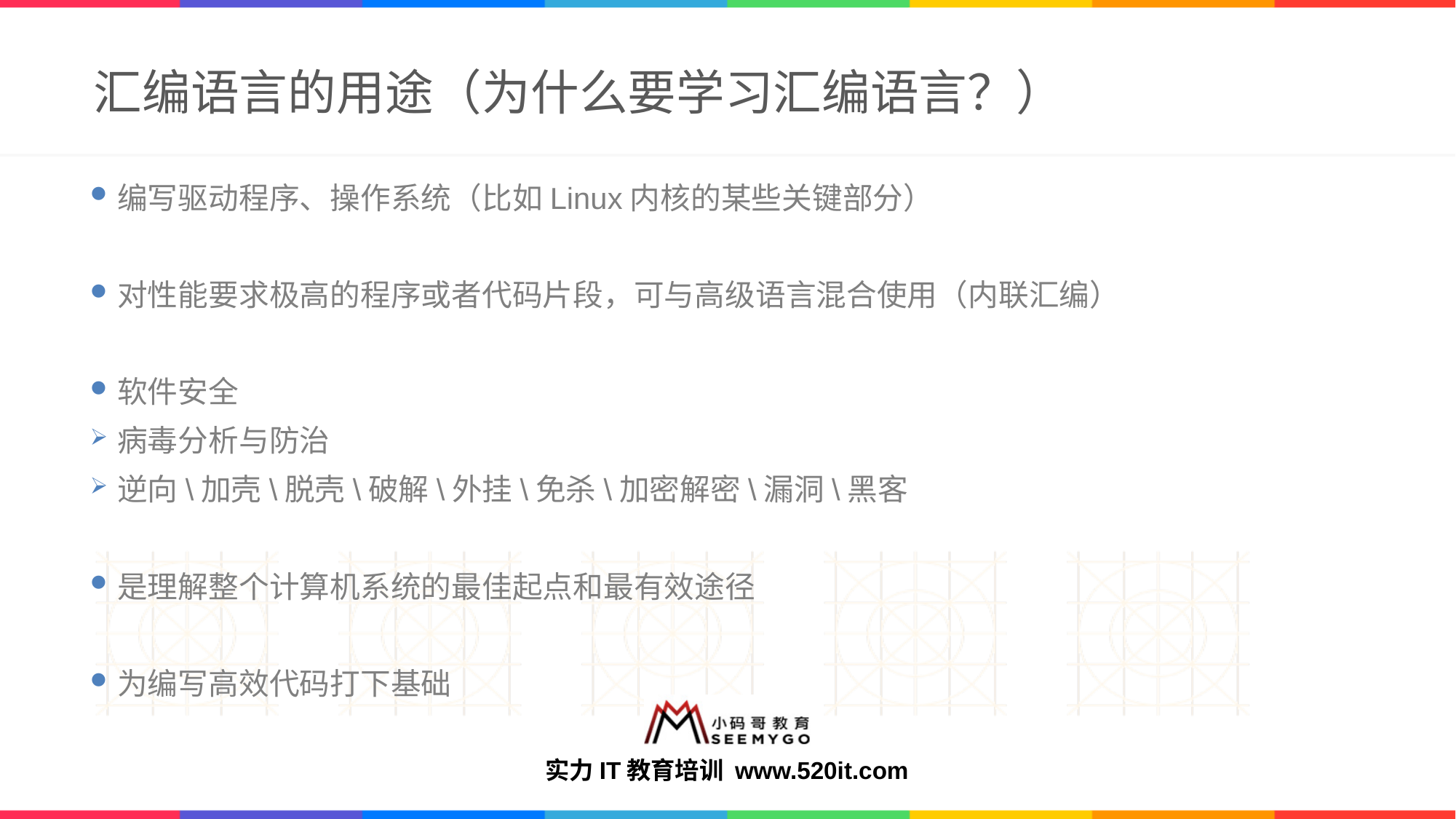

# 汇编语言的用途（为什么要学习汇编语言？）
编写驱动程序、操作系统（比如Linux内核的某些关键部分）

对性能要求极高的程序或者代码片段，可与高级语言混合使用（内联汇编）

软件安全
病毒分析与防治
逆向\加壳\脱壳\破解\外挂\免杀\加密解密\漏洞\黑客

是理解整个计算机系统的最佳起点和最有效途径

为编写高效代码打下基础